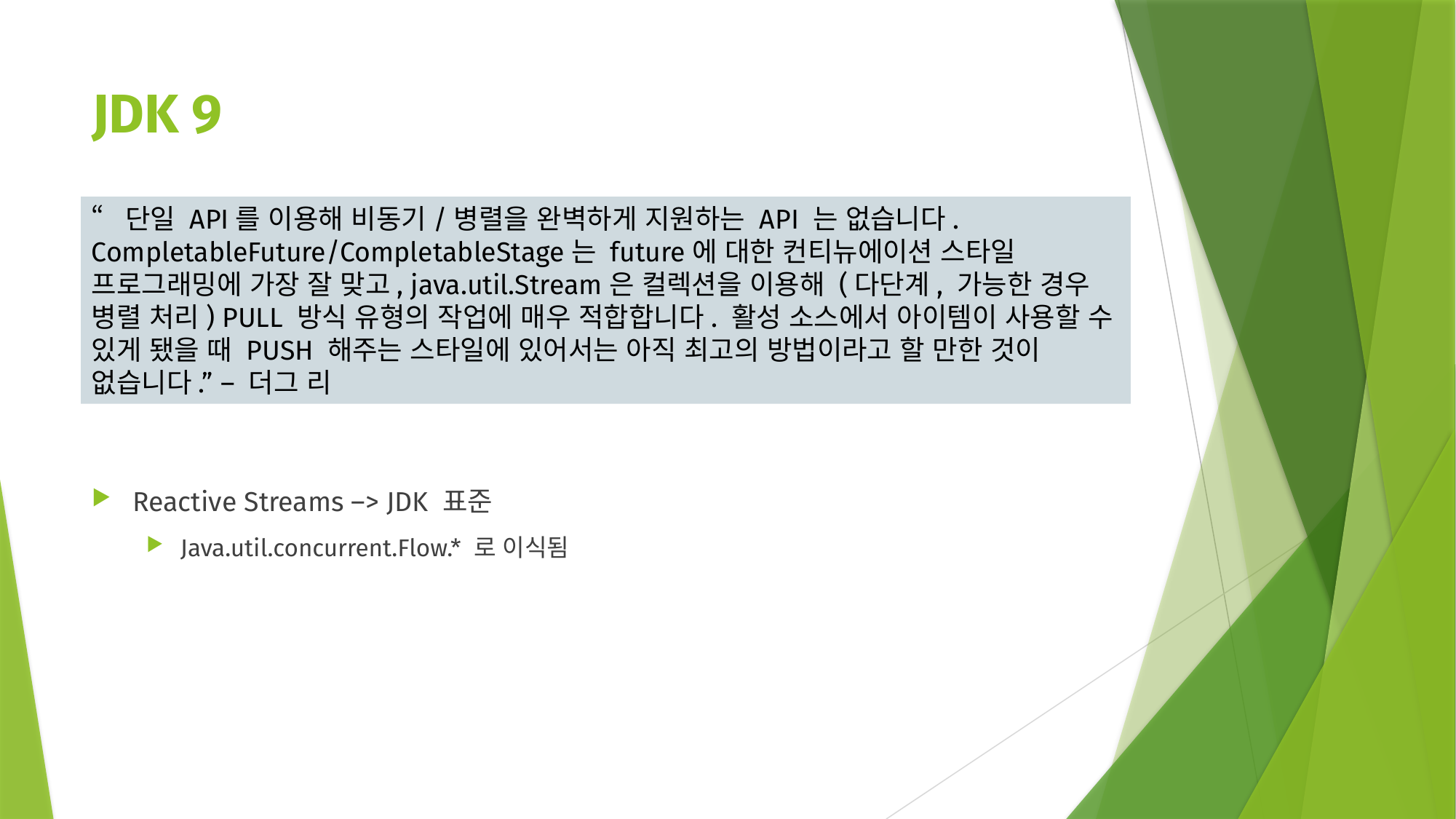

# JDK 9
“단일 API를 이용해 비동기/병렬을 완벽하게 지원하는 API 는 없습니다. CompletableFuture/CompletableStage는 future에 대한 컨티뉴에이션 스타일 프로그래밍에 가장 잘 맞고, java.util.Stream은 컬렉션을 이용해 (다단계, 가능한 경우 병렬 처리) PULL 방식 유형의 작업에 매우 적합합니다. 활성 소스에서 아이템이 사용할 수 있게 됐을 때 PUSH 해주는 스타일에 있어서는 아직 최고의 방법이라고 할 만한 것이 없습니다.” – 더그 리
Reactive Streams –> JDK 표준
Java.util.concurrent.Flow.* 로 이식됨